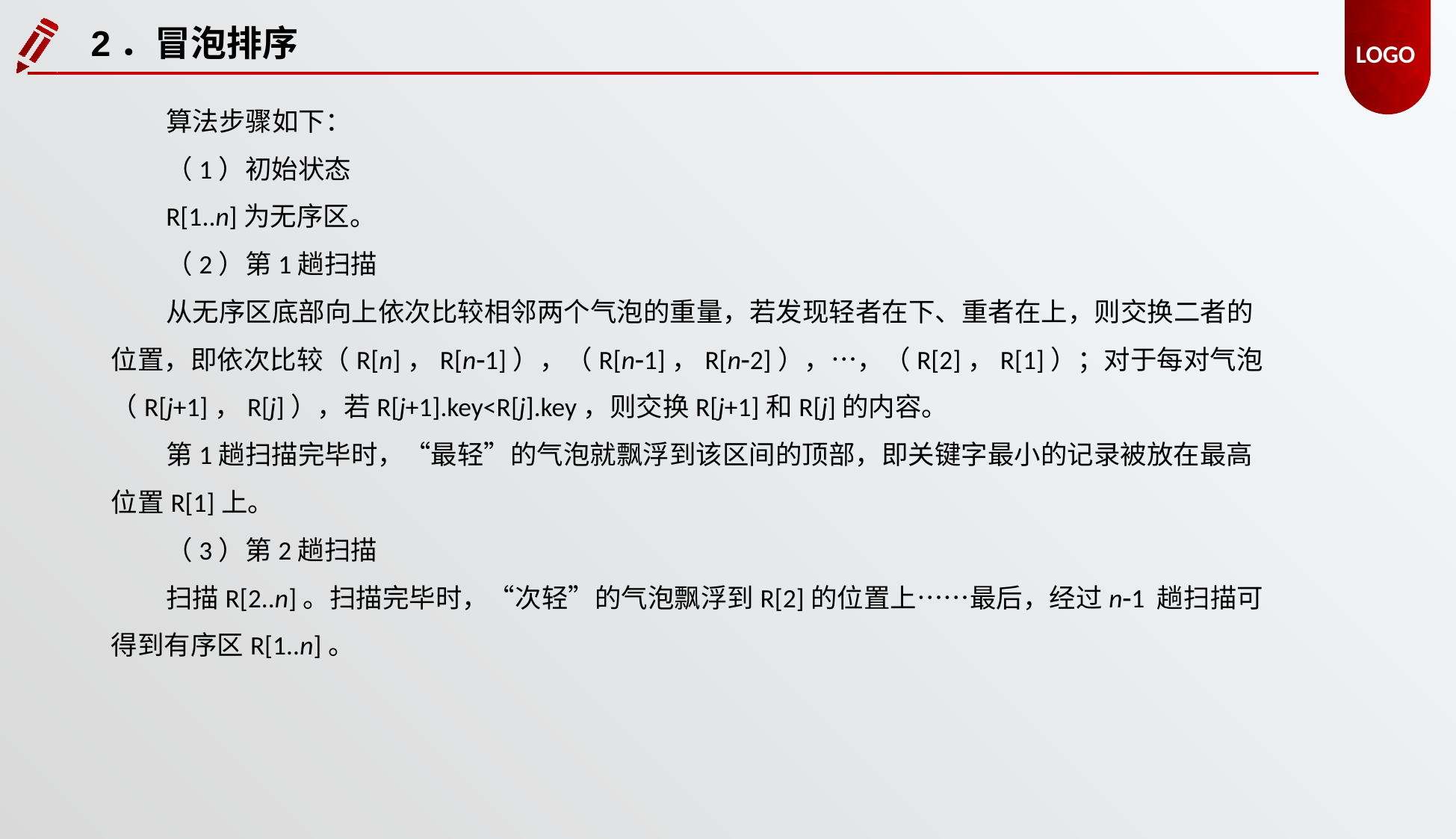

2．冒泡排序
算法步骤如下：
（1）初始状态
R[1..n]为无序区。
（2）第1趟扫描
从无序区底部向上依次比较相邻两个气泡的重量，若发现轻者在下、重者在上，则交换二者的位置，即依次比较（R[n]，R[n−1]），（R[n−1]，R[n−2]），…，（R[2]，R[1]）；对于每对气泡（R[j+1]，R[j]），若R[j+1].key<R[j].key，则交换R[j+1]和R[j]的内容。
第1趟扫描完毕时，“最轻”的气泡就飘浮到该区间的顶部，即关键字最小的记录被放在最高位置R[1]上。
（3）第2趟扫描
扫描R[2..n]。扫描完毕时，“次轻”的气泡飘浮到R[2]的位置上……最后，经过n−1 趟扫描可得到有序区R[1..n]。